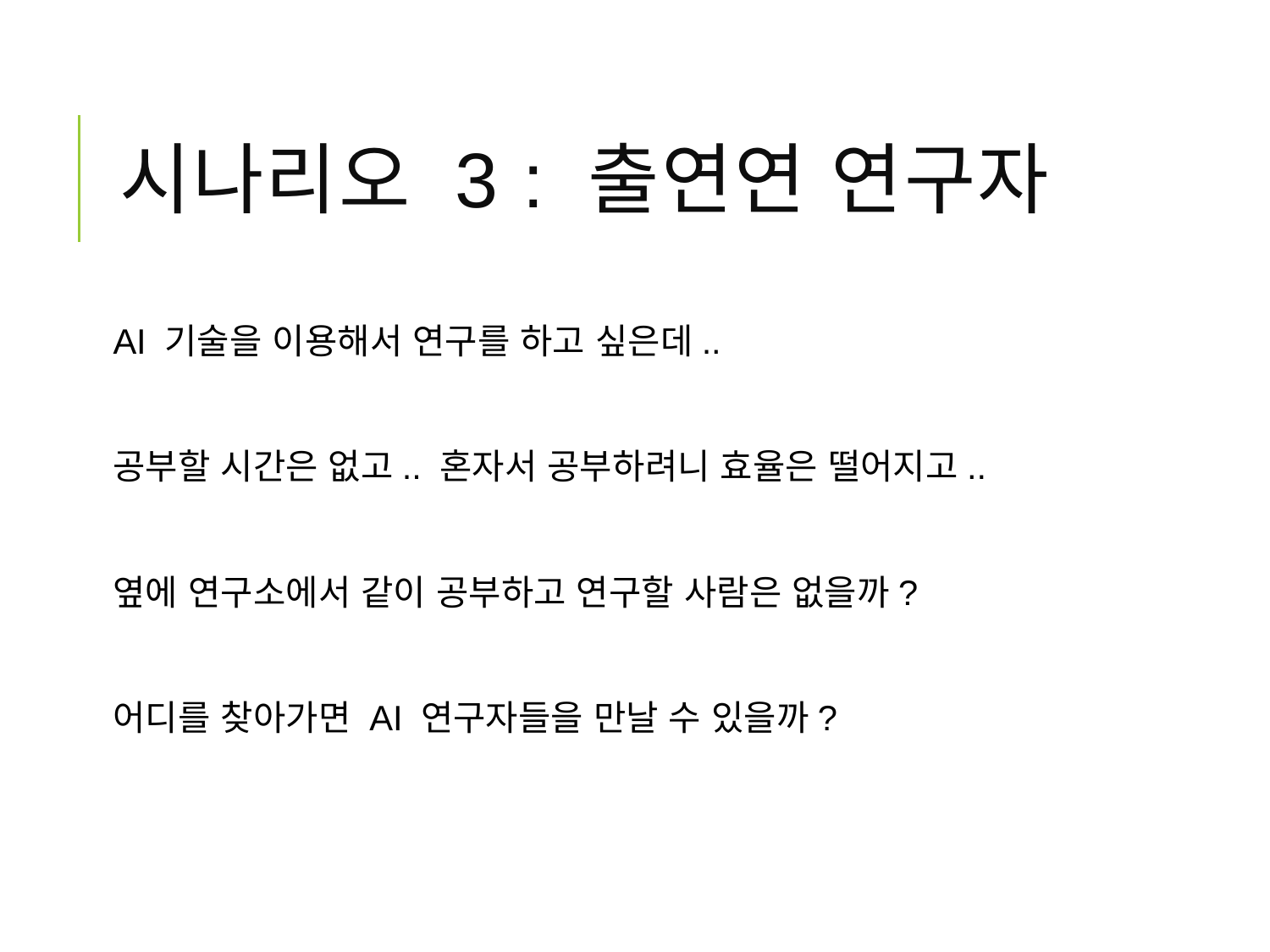

# 시나리오 3 : 출연연 연구자
AI 기술을 이용해서 연구를 하고 싶은데..

공부할 시간은 없고.. 혼자서 공부하려니 효율은 떨어지고..

옆에 연구소에서 같이 공부하고 연구할 사람은 없을까?

어디를 찾아가면 AI 연구자들을 만날 수 있을까?